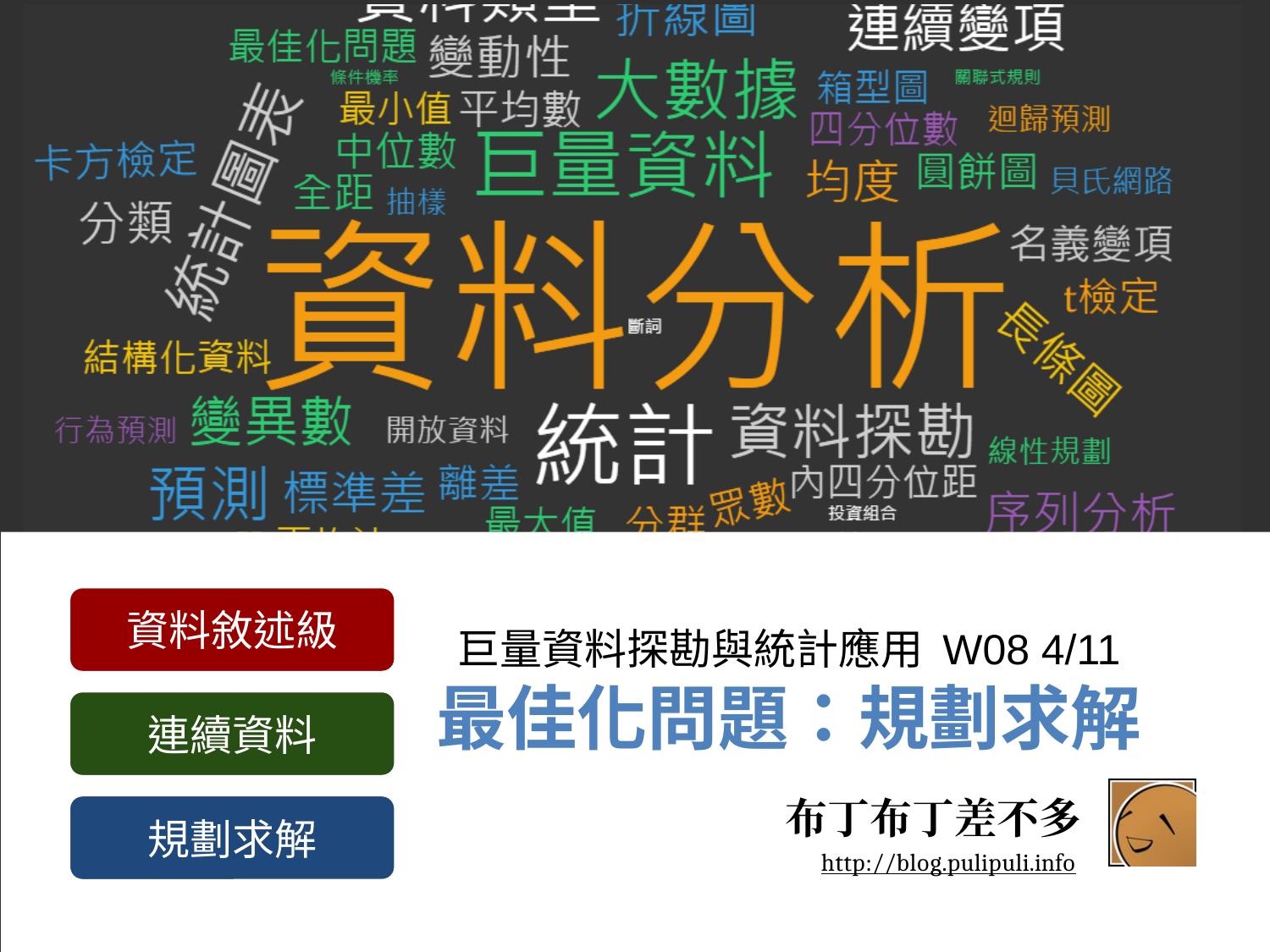

# 巨量資料探勘與統計應用 W08 4/11
最佳化問題：規劃求解
資料敘述級
連續資料
布丁布丁差不多
http://blog.pulipuli.info
規劃求解